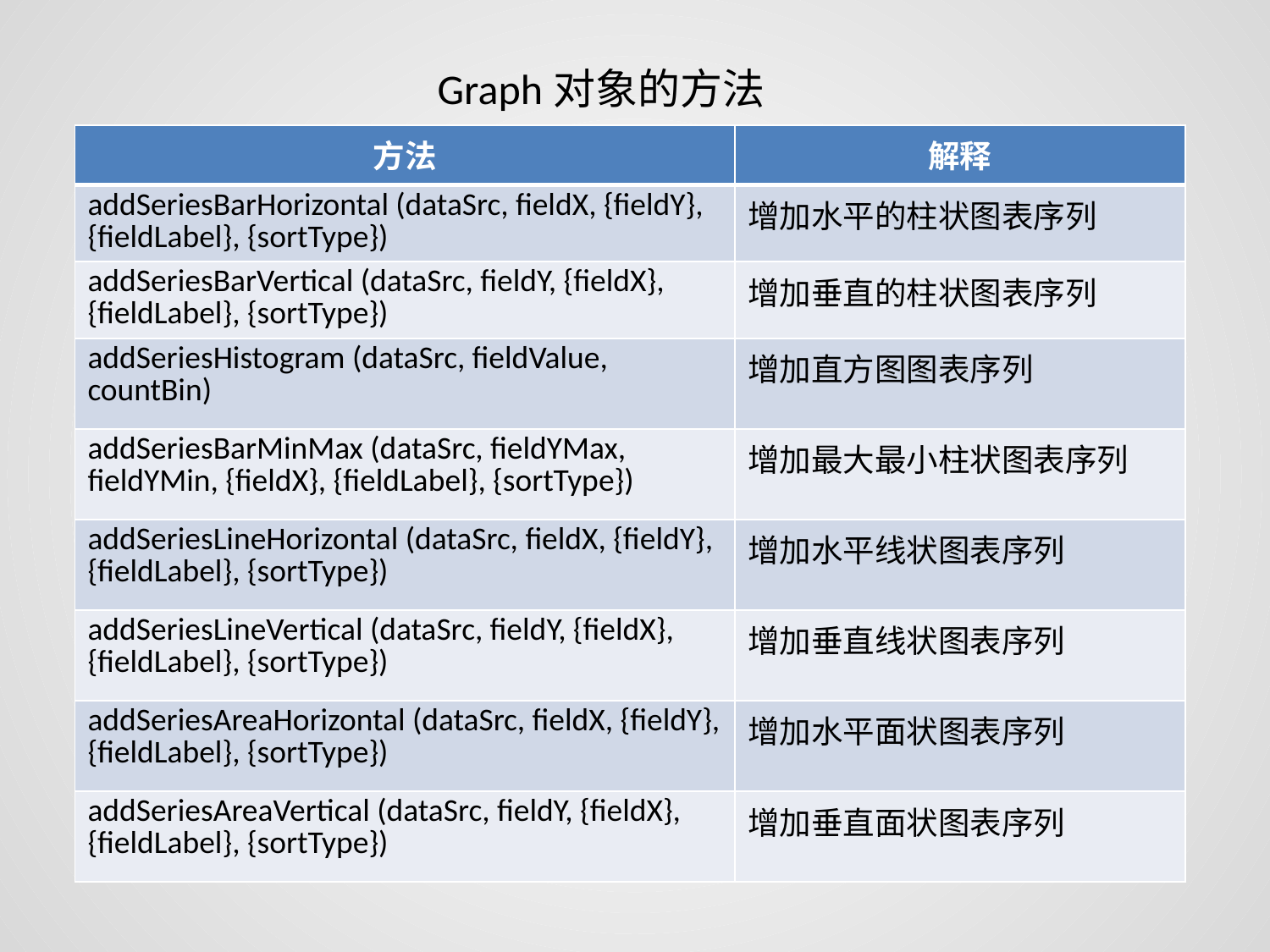

Graph对象的方法
| 方法 | 解释 |
| --- | --- |
| addSeriesBarHorizontal (dataSrc, fieldX, {fieldY}, {fieldLabel}, {sortType}) | 增加水平的柱状图表序列 |
| addSeriesBarVertical (dataSrc, fieldY, {fieldX}, {fieldLabel}, {sortType}) | 增加垂直的柱状图表序列 |
| addSeriesHistogram (dataSrc, fieldValue, countBin) | 增加直方图图表序列 |
| addSeriesBarMinMax (dataSrc, fieldYMax, fieldYMin, {fieldX}, {fieldLabel}, {sortType}) | 增加最大最小柱状图表序列 |
| addSeriesLineHorizontal (dataSrc, fieldX, {fieldY}, {fieldLabel}, {sortType}) | 增加水平线状图表序列 |
| addSeriesLineVertical (dataSrc, fieldY, {fieldX}, {fieldLabel}, {sortType}) | 增加垂直线状图表序列 |
| addSeriesAreaHorizontal (dataSrc, fieldX, {fieldY}, {fieldLabel}, {sortType}) | 增加水平面状图表序列 |
| addSeriesAreaVertical (dataSrc, fieldY, {fieldX}, {fieldLabel}, {sortType}) | 增加垂直面状图表序列 |